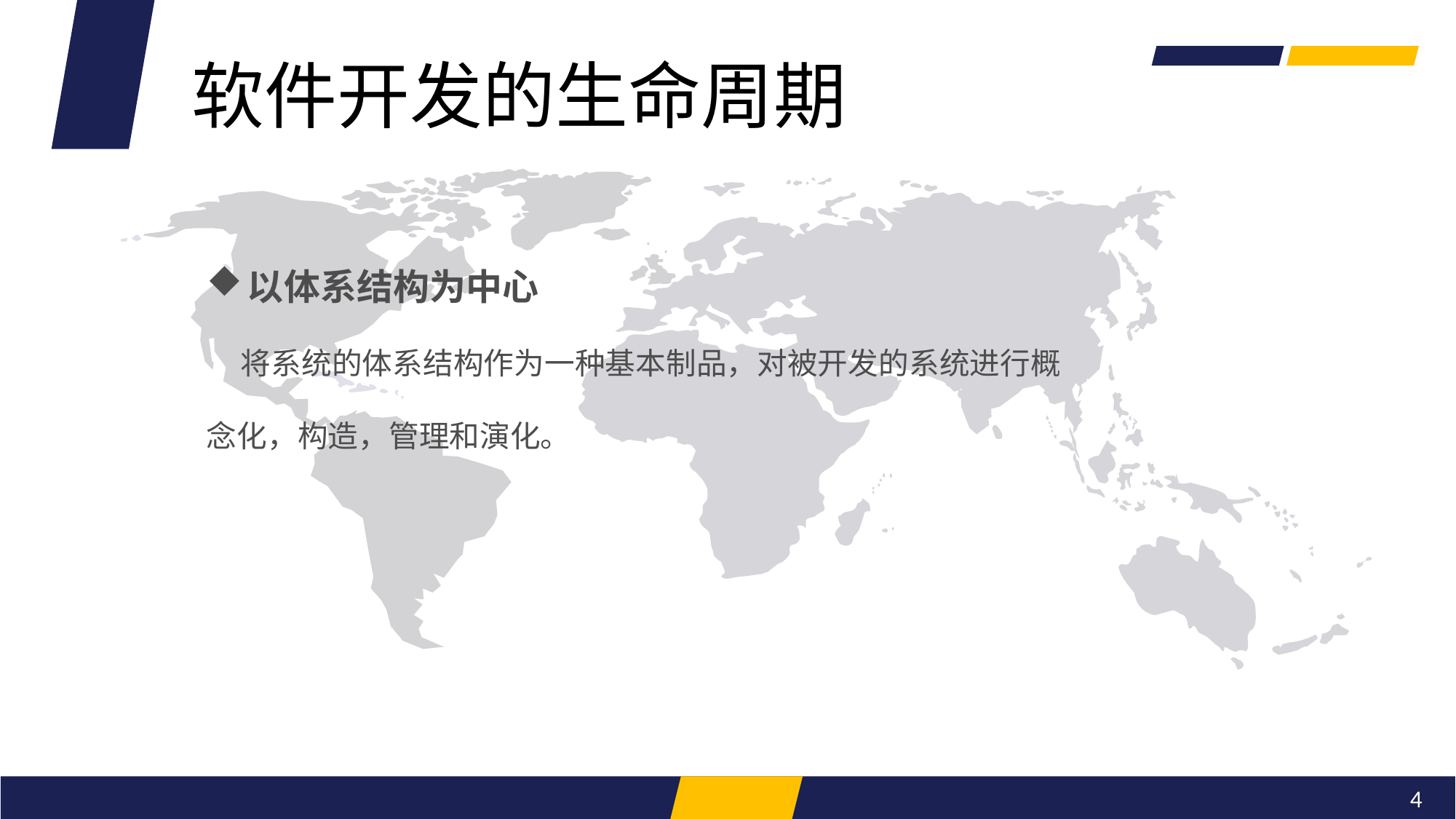

软件开发的生命周期

以体系结构为中心
    将系统的体系结构作为一种基本制品，对被开发的系统进行概念化，构造，管理和演化。
4